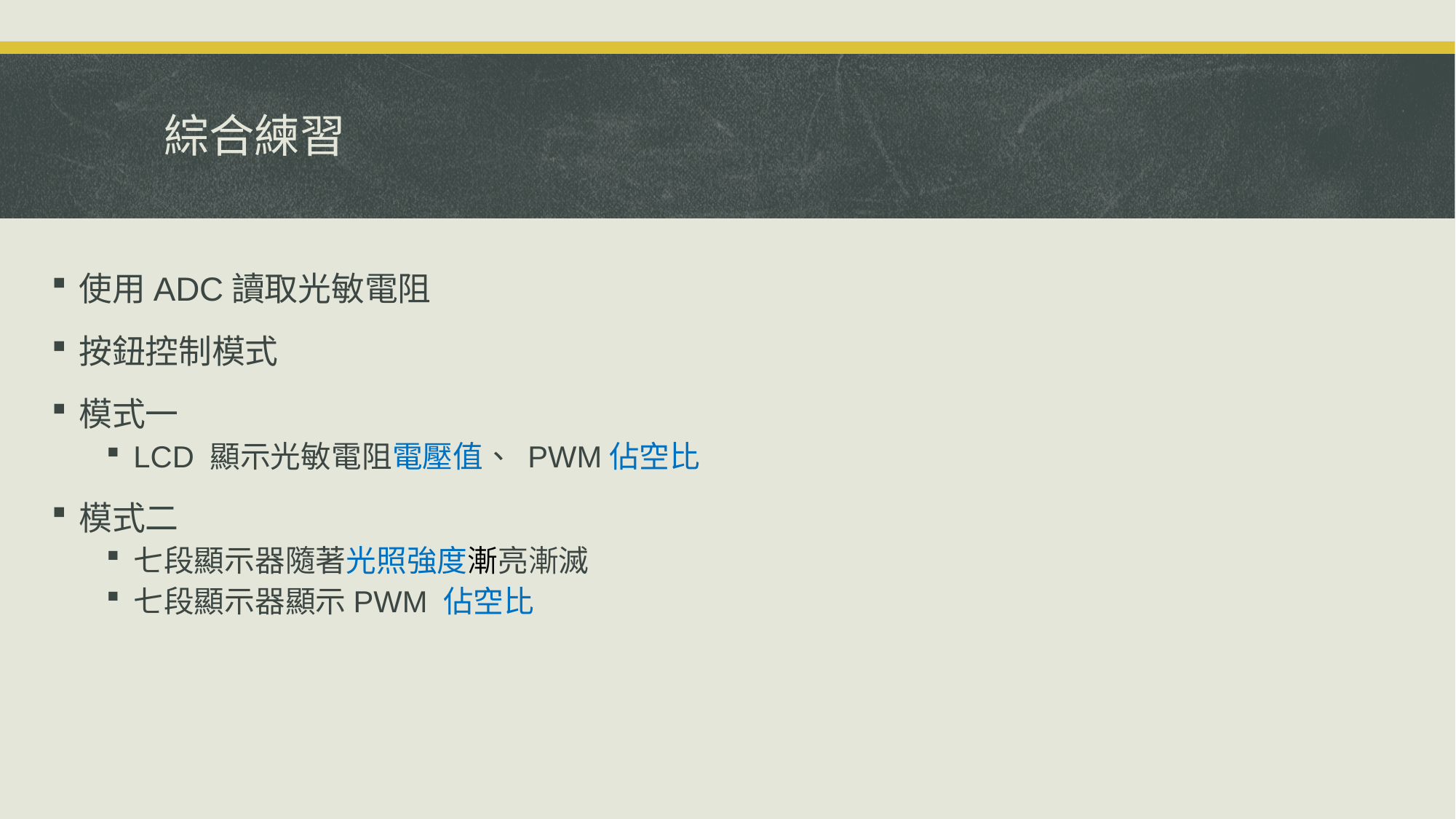

# 綜合練習
使用ADC讀取光敏電阻
按鈕控制模式
模式一
LCD 顯示光敏電阻電壓值、 PWM佔空比
模式二
七段顯示器隨著光照強度漸亮漸滅
七段顯示器顯示PWM 佔空比